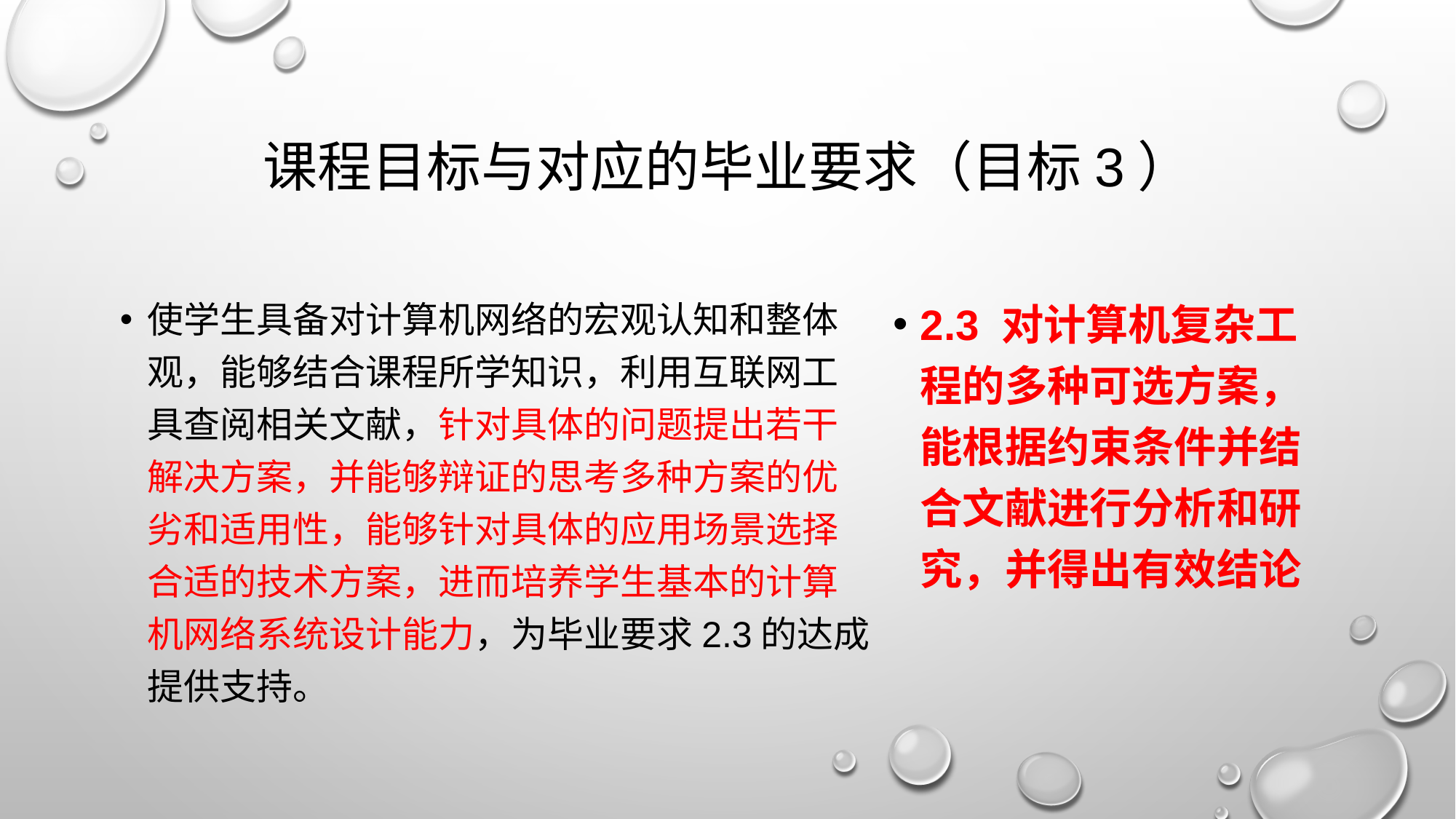

# 课程目标与对应的毕业要求（目标3）
使学生具备对计算机网络的宏观认知和整体观，能够结合课程所学知识，利用互联网工具查阅相关文献，针对具体的问题提出若干解决方案，并能够辩证的思考多种方案的优劣和适用性，能够针对具体的应用场景选择合适的技术方案，进而培养学生基本的计算机网络系统设计能力，为毕业要求2.3的达成提供支持。
2.3 对计算机复杂工程的多种可选方案，能根据约束条件并结合文献进行分析和研究，并得出有效结论